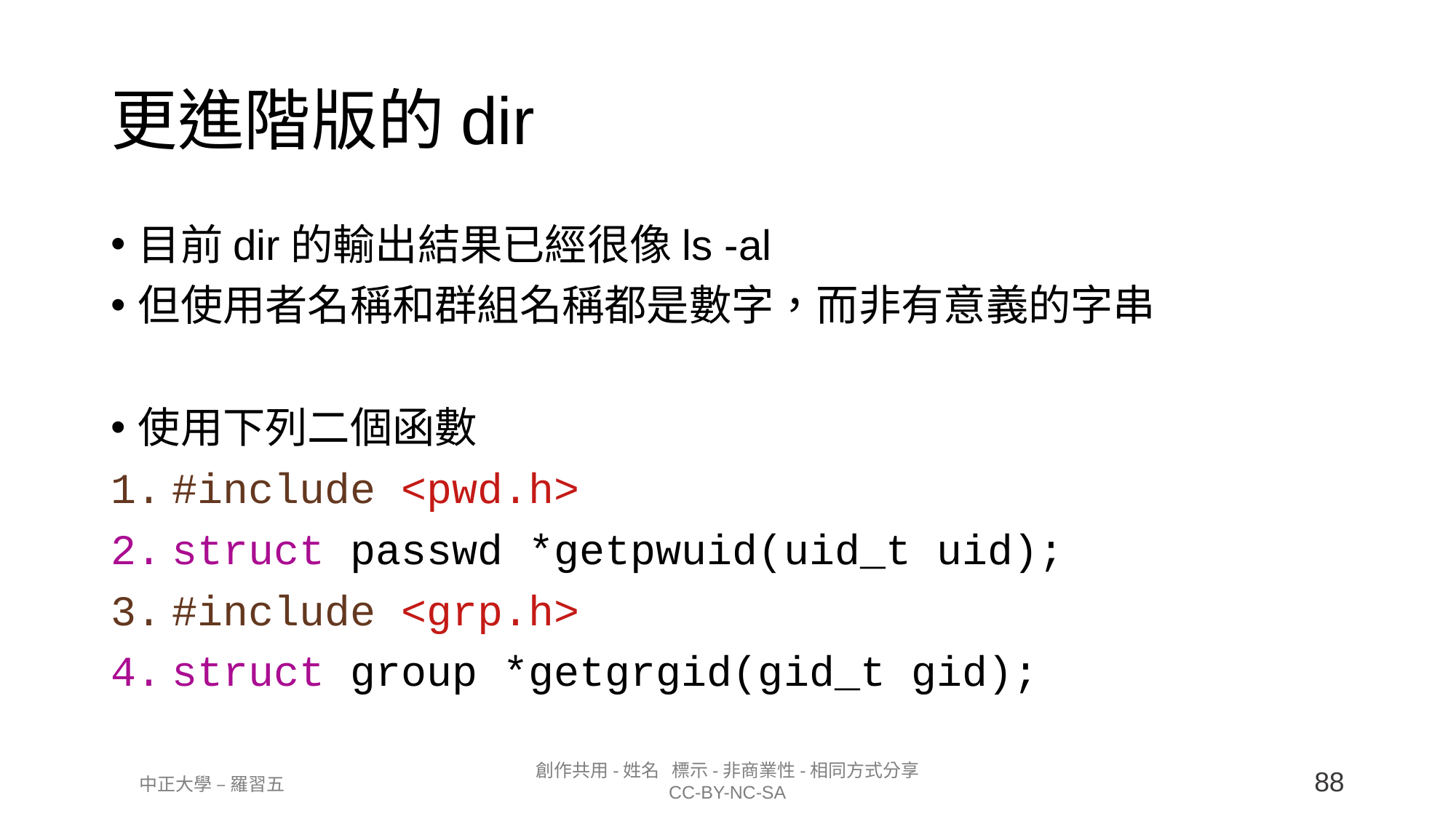

更進階版的dir
目前dir的輸出結果已經很像ls -al
但使用者名稱和群組名稱都是數字，而非有意義的字串

使用下列二個函數
#include <pwd.h>
struct passwd *getpwuid(uid_t uid);
#include <grp.h>
struct group *getgrgid(gid_t gid);